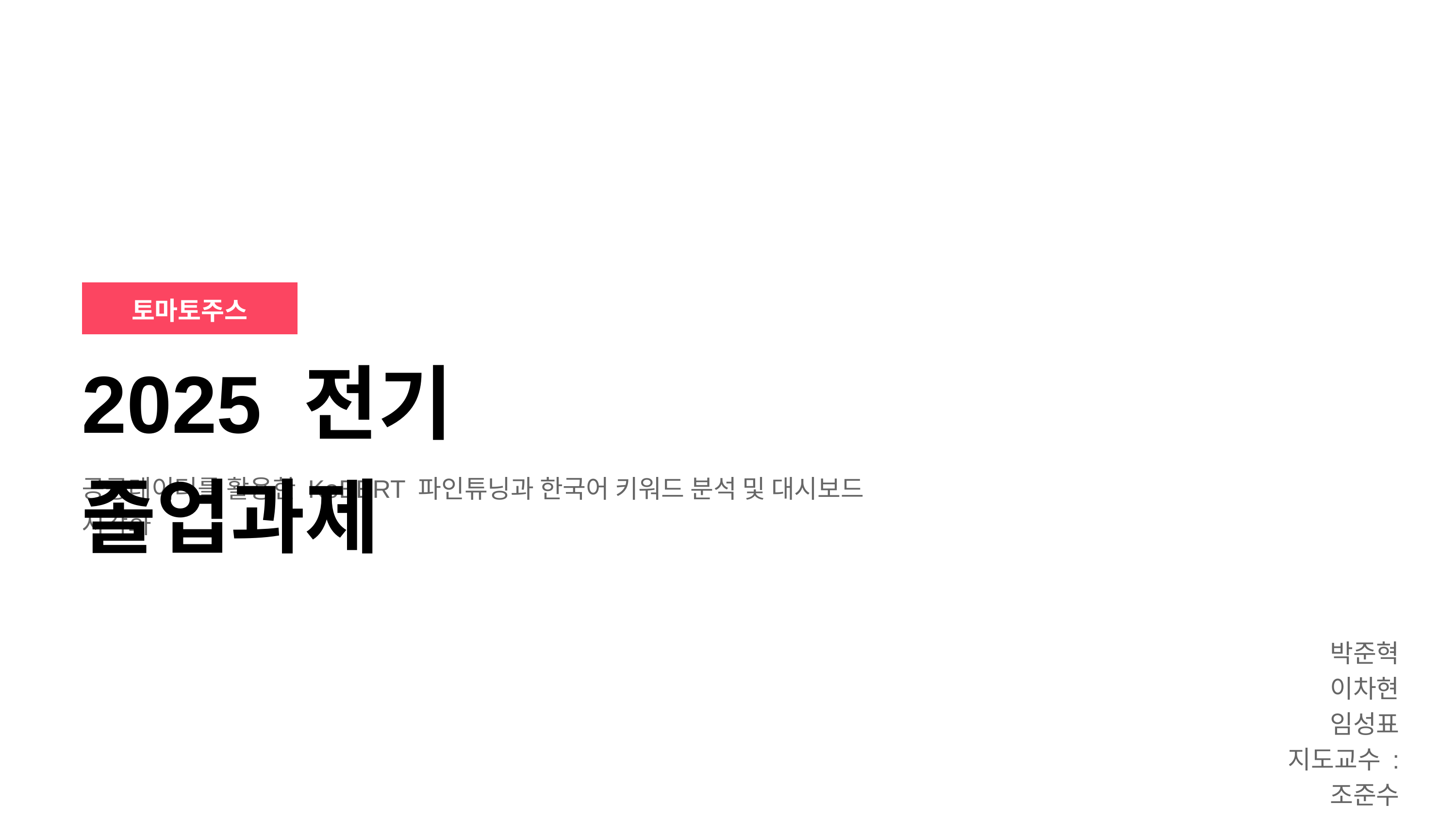

토마토주스
2025 전기 졸업과제
공공데이터를 활용한 KoBERT 파인튜닝과 한국어 키워드 분석 및 대시보드 시각화

박준혁
이차현
임성표
지도교수 : 조준수